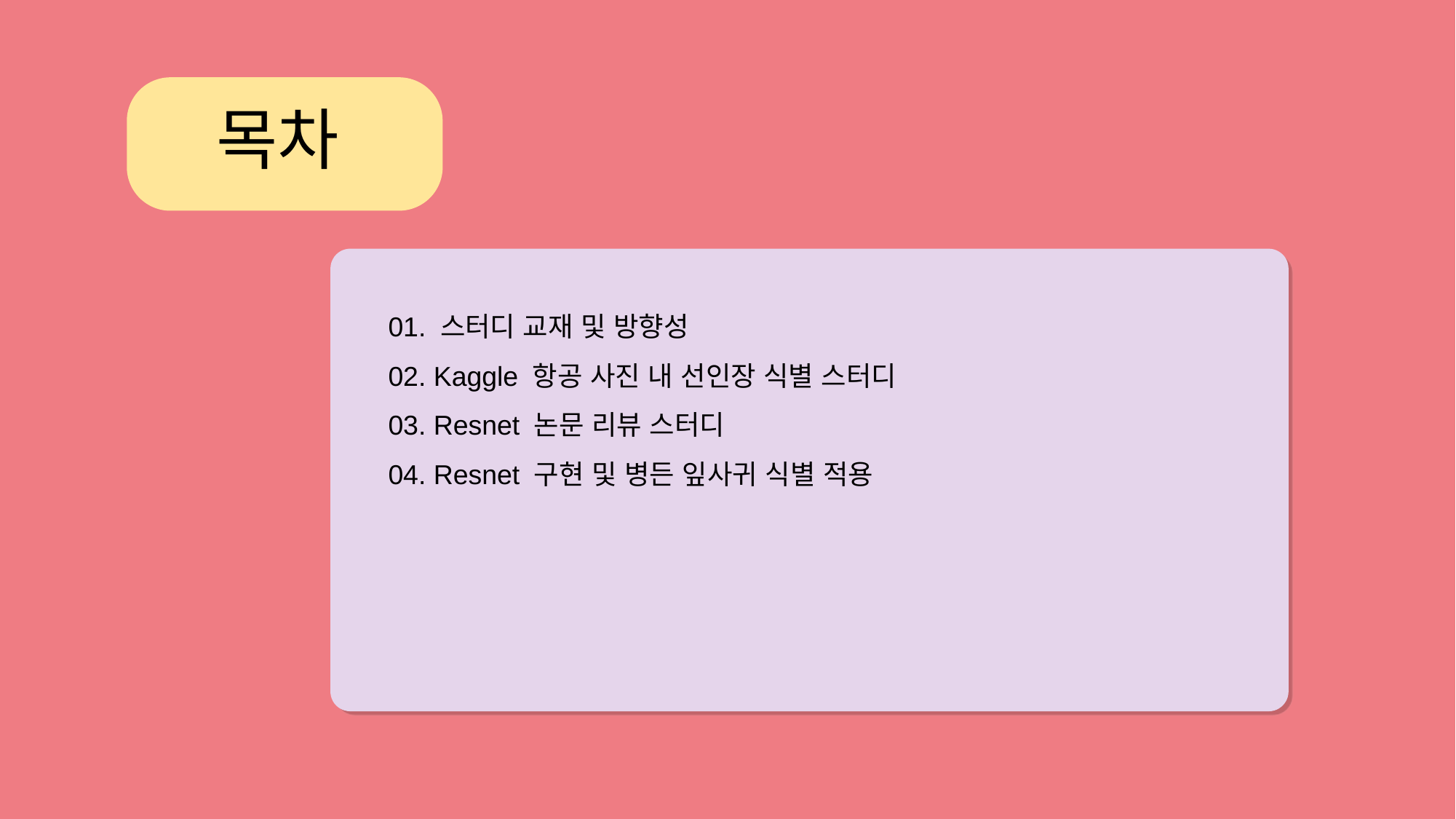

목차
01. 스터디 교재 및 방향성
02. Kaggle 항공 사진 내 선인장 식별 스터디
03. Resnet 논문 리뷰 스터디
04. Resnet 구현 및 병든 잎사귀 식별 적용